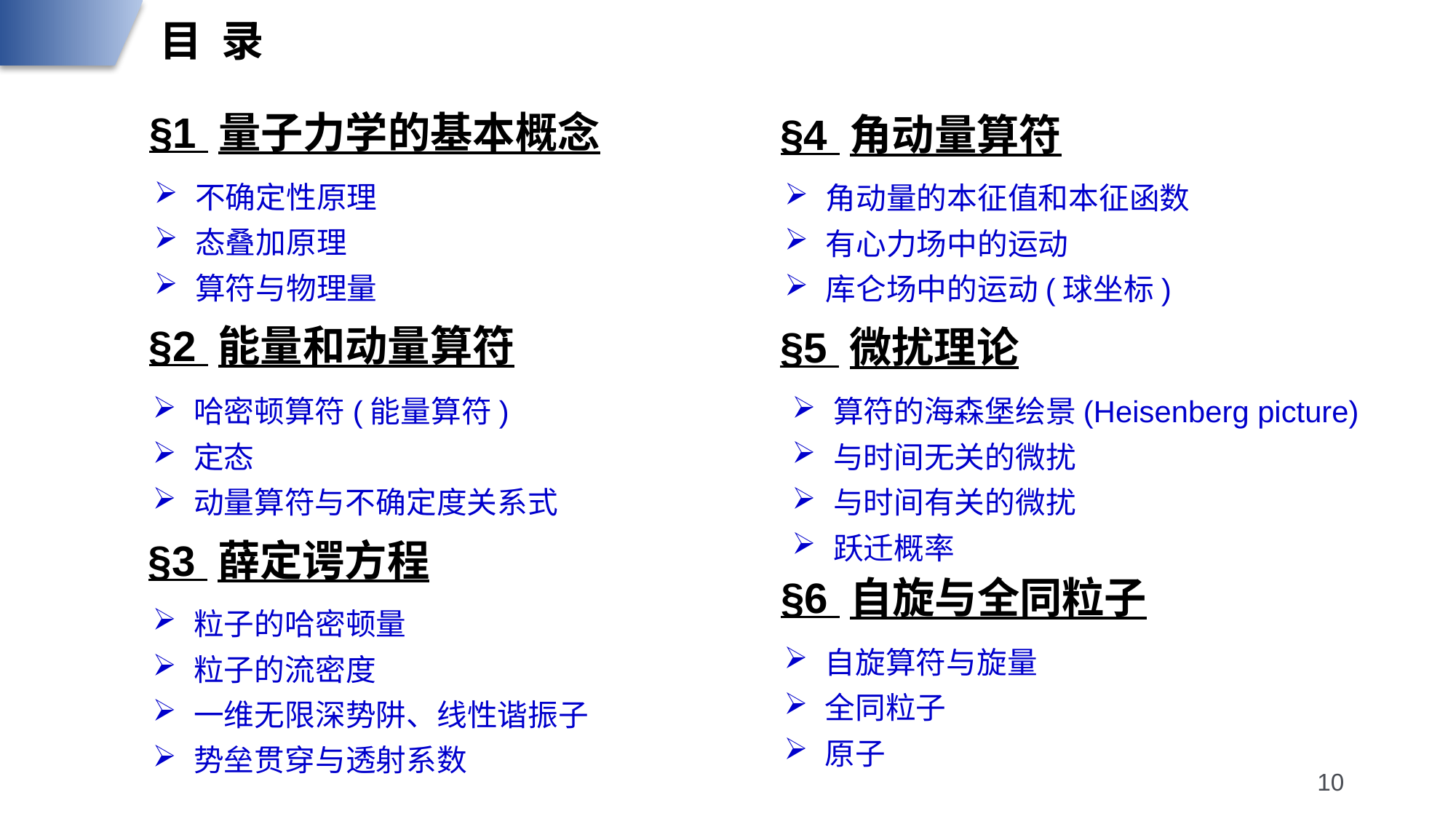

目  录
§1 量子力学的基本概念
§4 角动量算符
不确定性原理
态叠加原理
算符与物理量
角动量的本征值和本征函数
有心力场中的运动
库仑场中的运动(球坐标)
§2 能量和动量算符
§5 微扰理论
哈密顿算符(能量算符)
定态
动量算符与不确定度关系式
算符的海森堡绘景(Heisenberg picture)
与时间无关的微扰
与时间有关的微扰
跃迁概率
§3 薛定谔方程
§6 自旋与全同粒子
粒子的哈密顿量
粒子的流密度
一维无限深势阱、线性谐振子
势垒贯穿与透射系数
自旋算符与旋量
全同粒子
原子
10